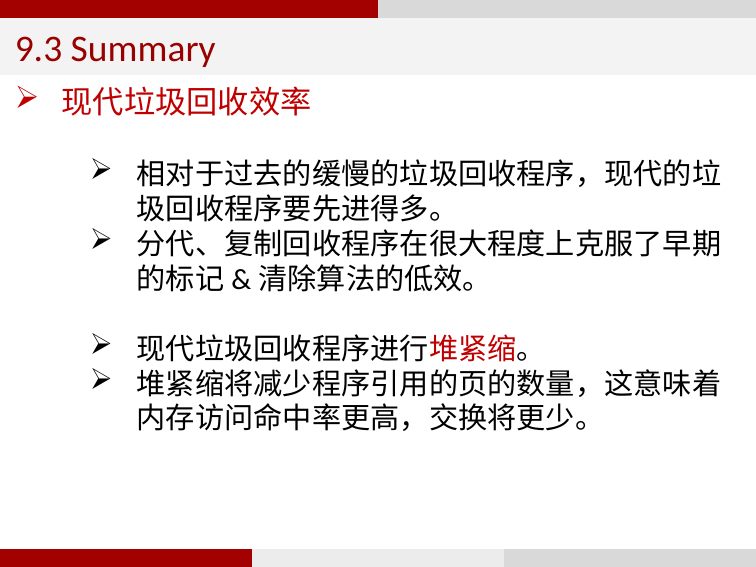

9.3 Summary
现代垃圾回收效率

相对于过去的缓慢的垃圾回收程序，现代的垃圾回收程序要先进得多。
分代、复制回收程序在很大程度上克服了早期的标记&清除算法的低效。

现代垃圾回收程序进行堆紧缩。
堆紧缩将减少程序引用的页的数量，这意味着内存访问命中率更高，交换将更少。

78